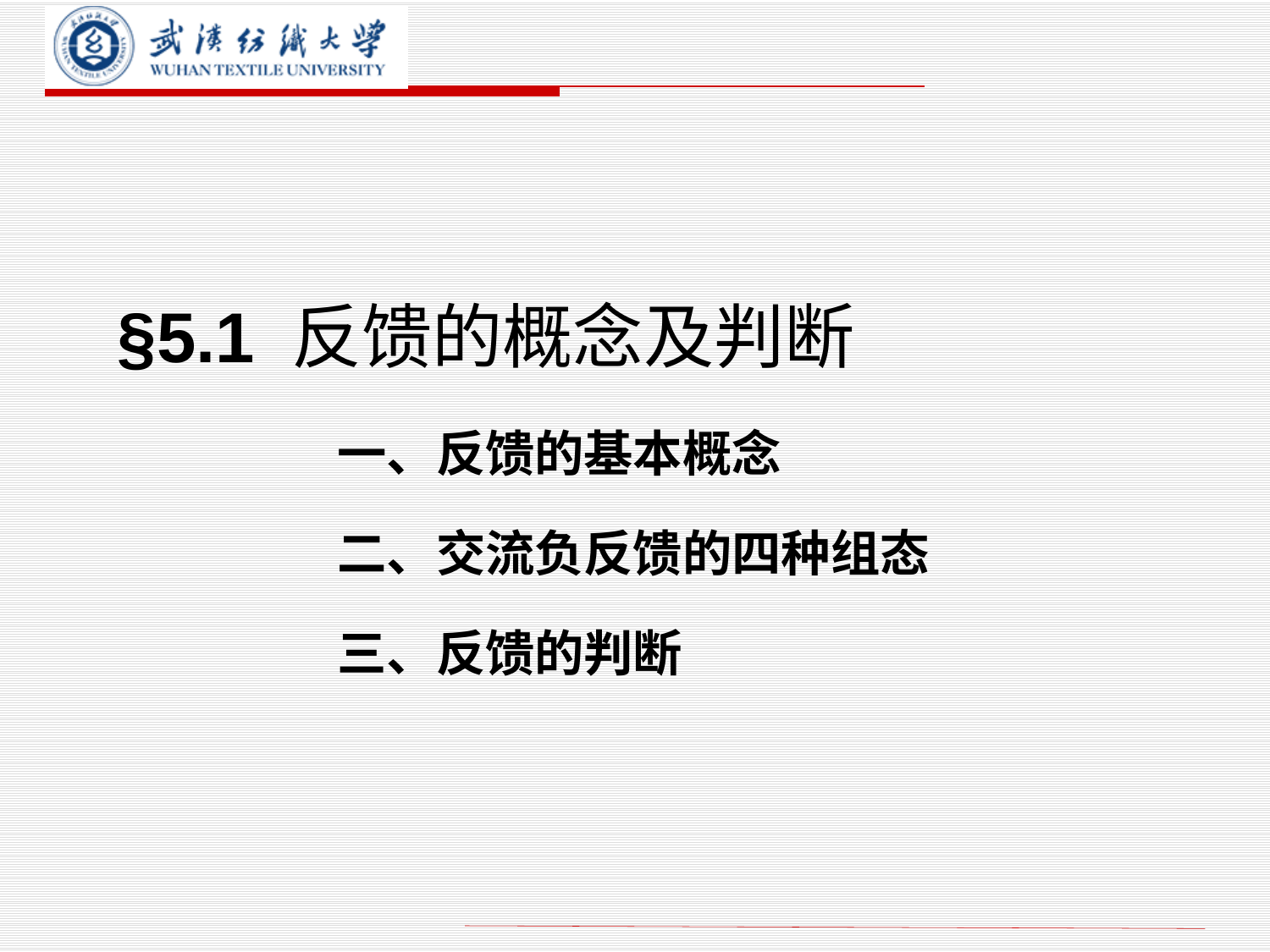

# §5.1 反馈的概念及判断
一、反馈的基本概念
二、交流负反馈的四种组态
三、反馈的判断